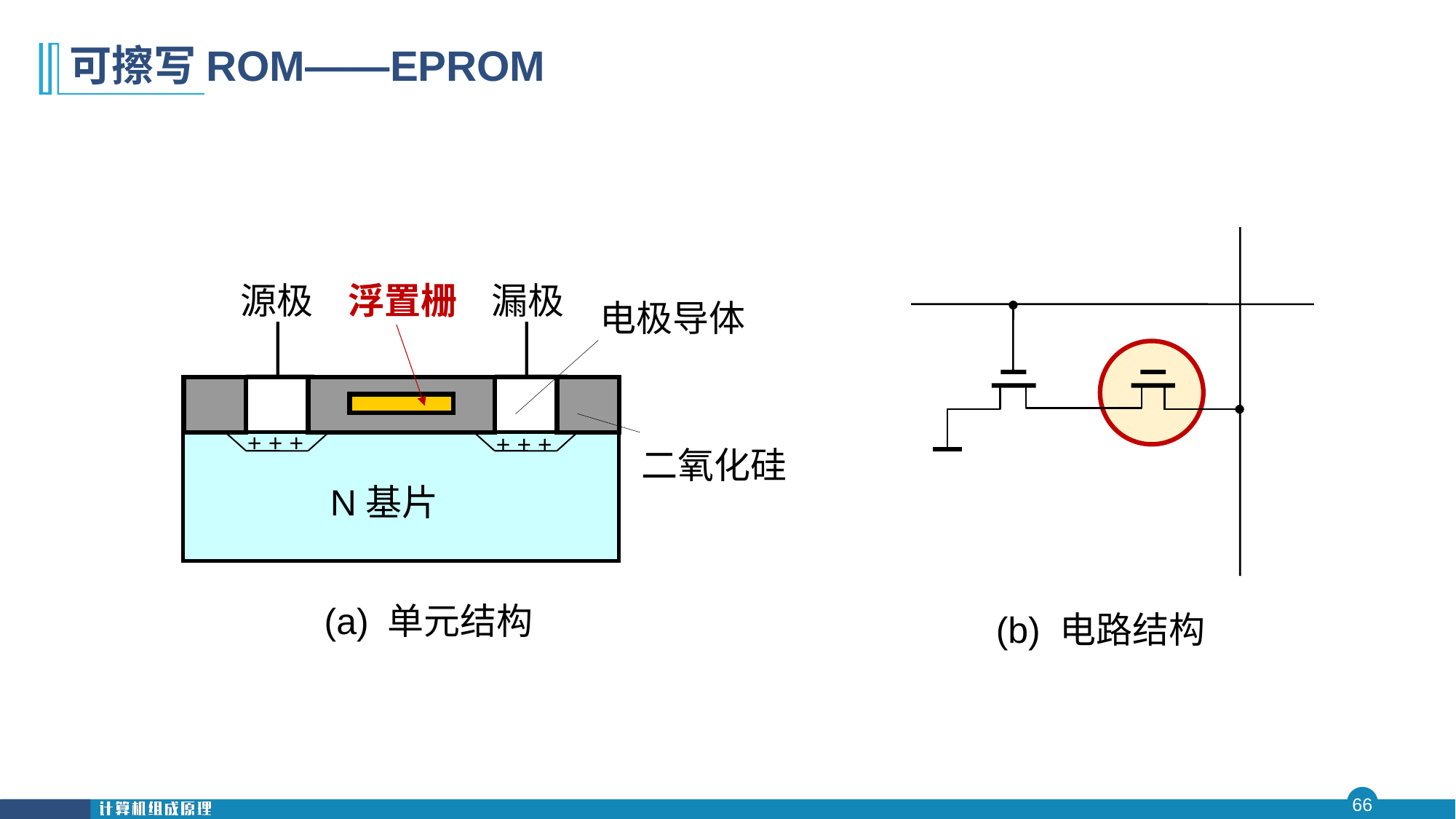

# 可擦写ROM——EPROM

(b) 电路结构
源极
浮置栅
漏极
电极导体

+ + +
+ + +

二氧化硅

N基片
(a) 单元结构